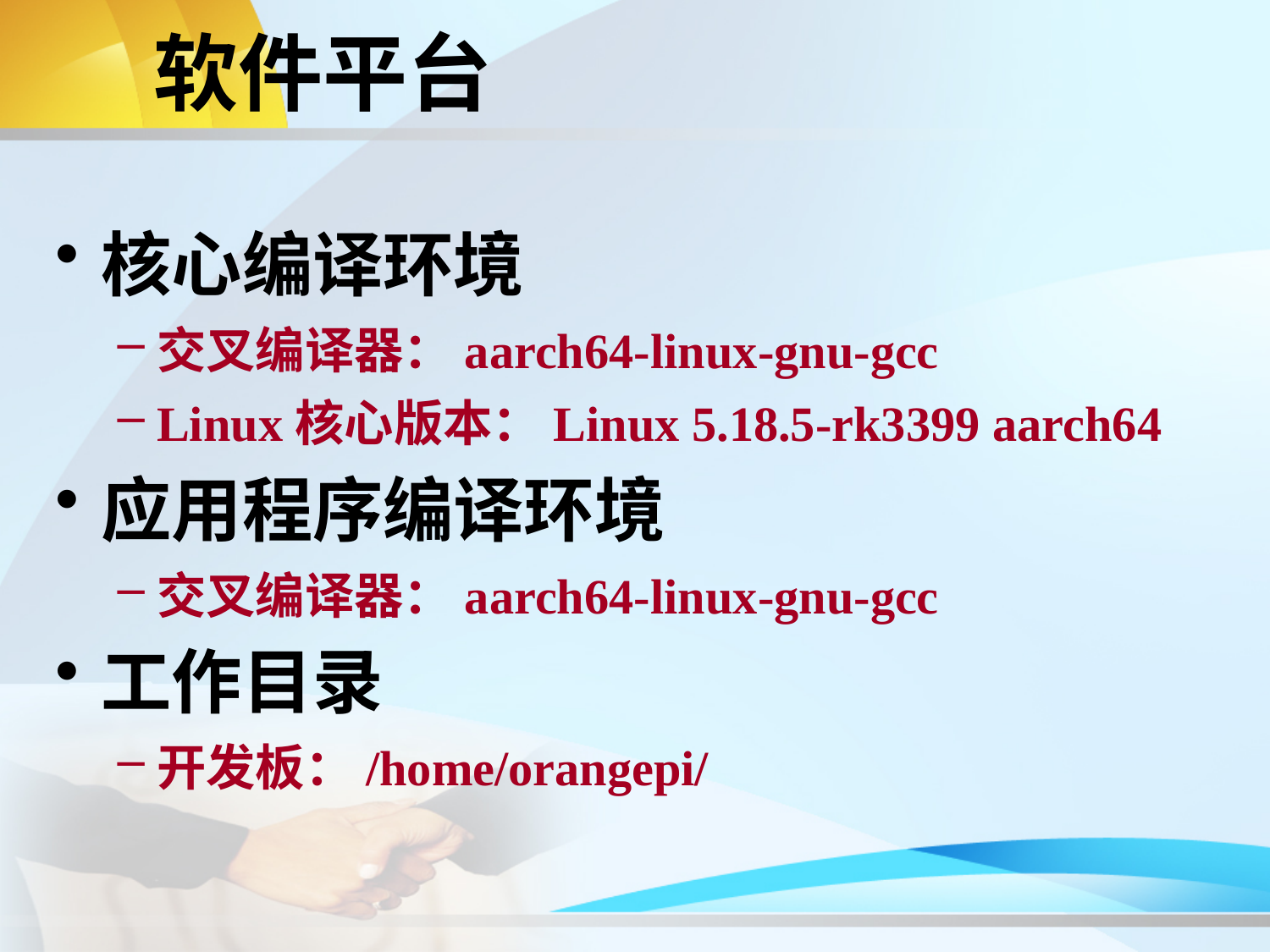

# 软件平台
核心编译环境
交叉编译器：aarch64-linux-gnu-gcc
Linux核心版本：Linux 5.18.5-rk3399 aarch64
应用程序编译环境
交叉编译器：aarch64-linux-gnu-gcc
工作目录
开发板：/home/orangepi/